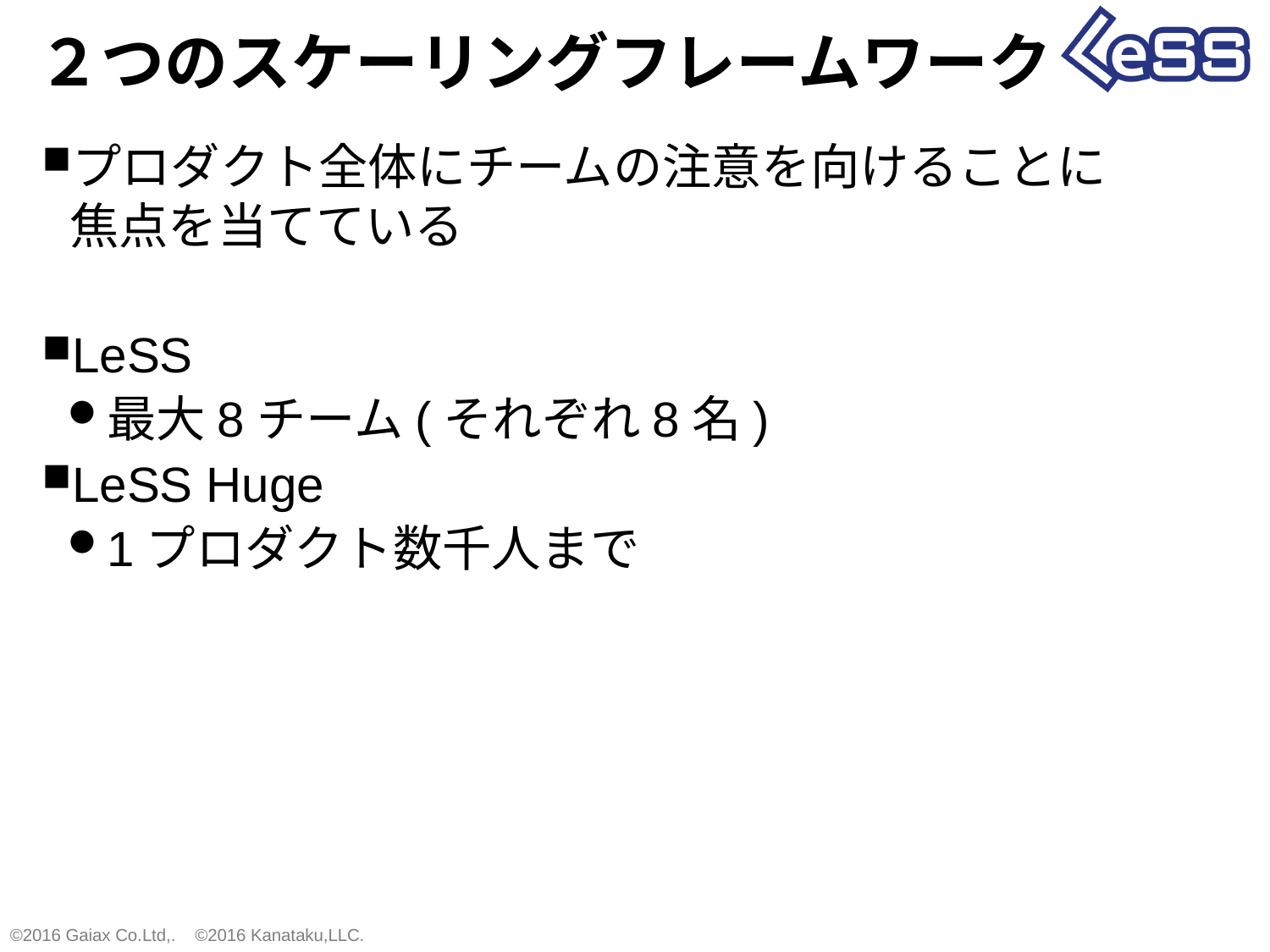

# ２つのスケーリングフレームワーク
プロダクト全体にチームの注意を向けることに
焦点を当てている

LeSS
最大8チーム(それぞれ8名)
LeSS Huge
1プロダクト数千人まで